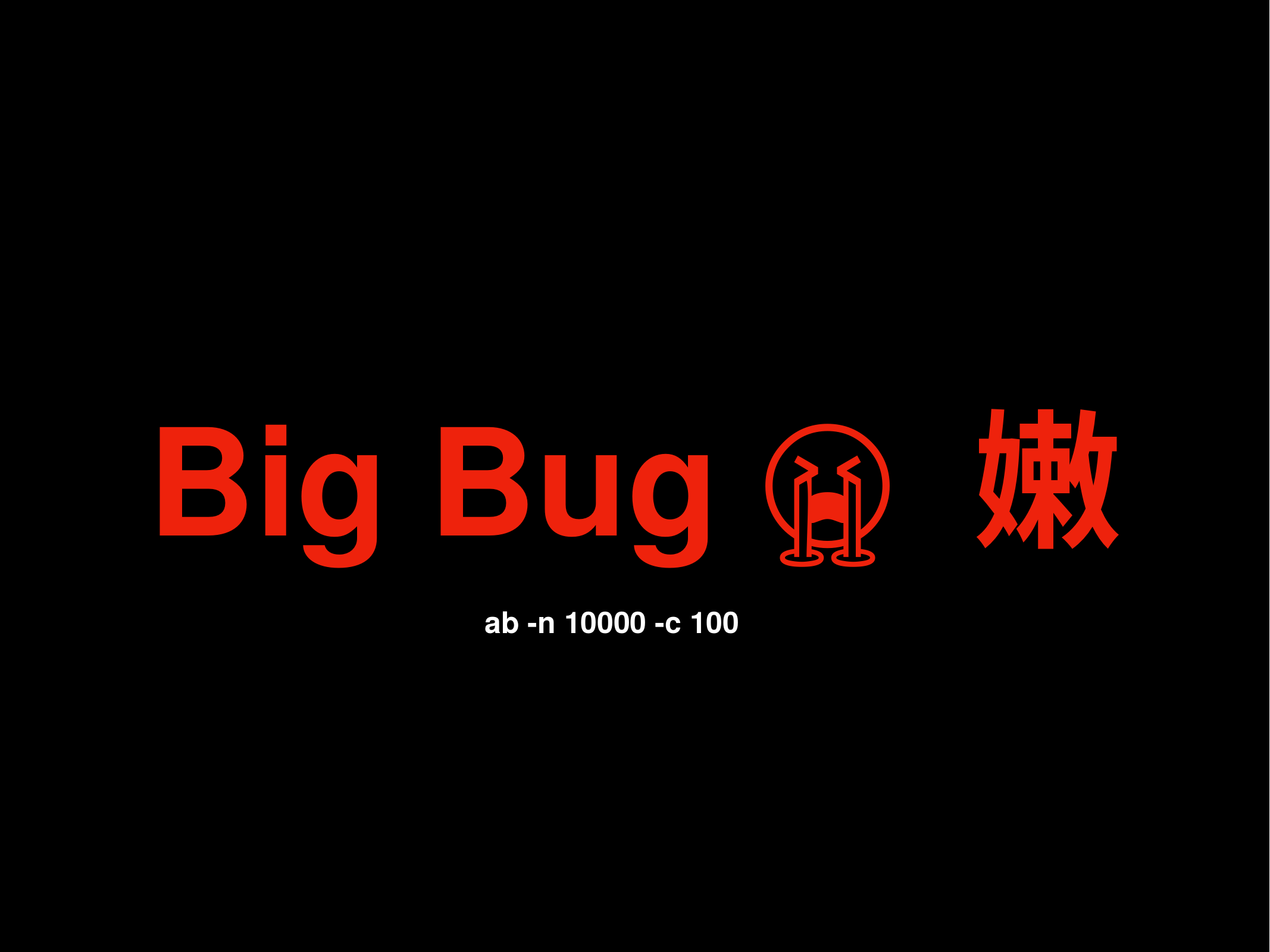

Big Bug 😭 嫩
ab -n 10000 -c 100